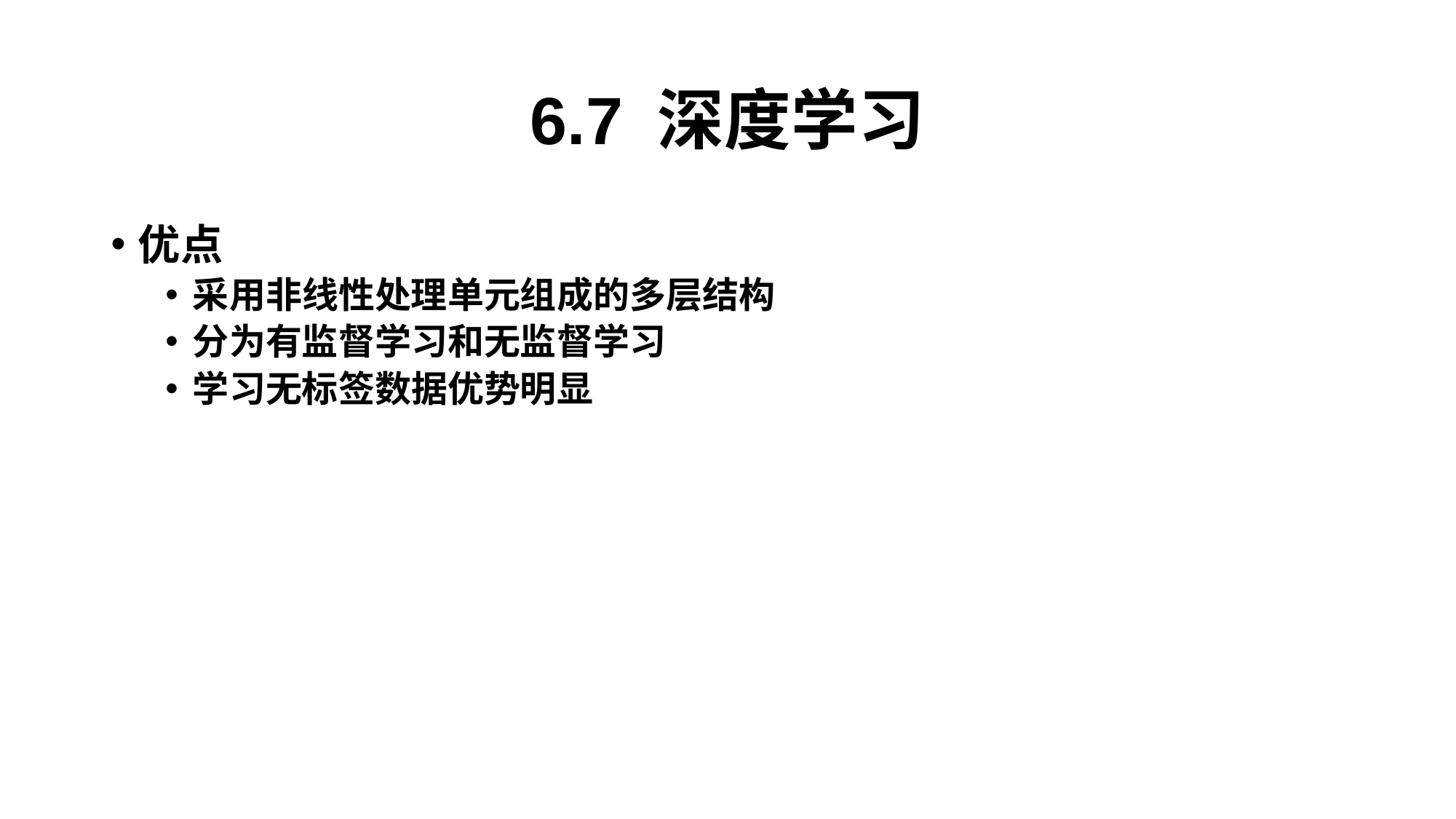

# 6.7 深度学习
优点
采用非线性处理单元组成的多层结构
分为有监督学习和无监督学习
学习无标签数据优势明显